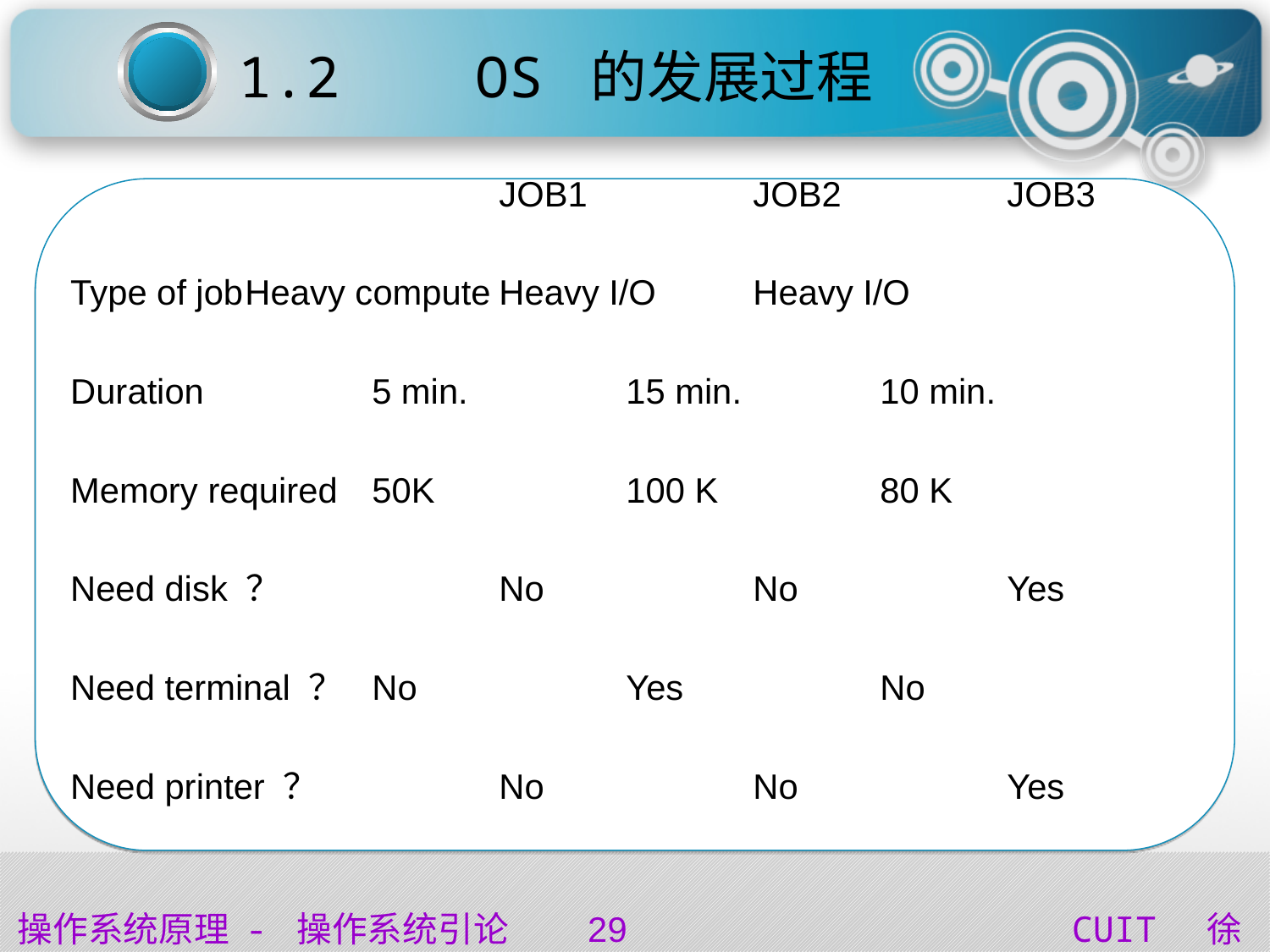

1.2    OS 的发展过程
    				JOB1		JOB2		JOB3

Type of job	Heavy compute	Heavy I/O	Heavy I/O

Duration		5 min.		15 min.		10 min.

Memory required	50K		100 K		80 K

Need disk ？		No		No		Yes

Need terminal ？	No		Yes		No

Need printer ？		No		No		Yes